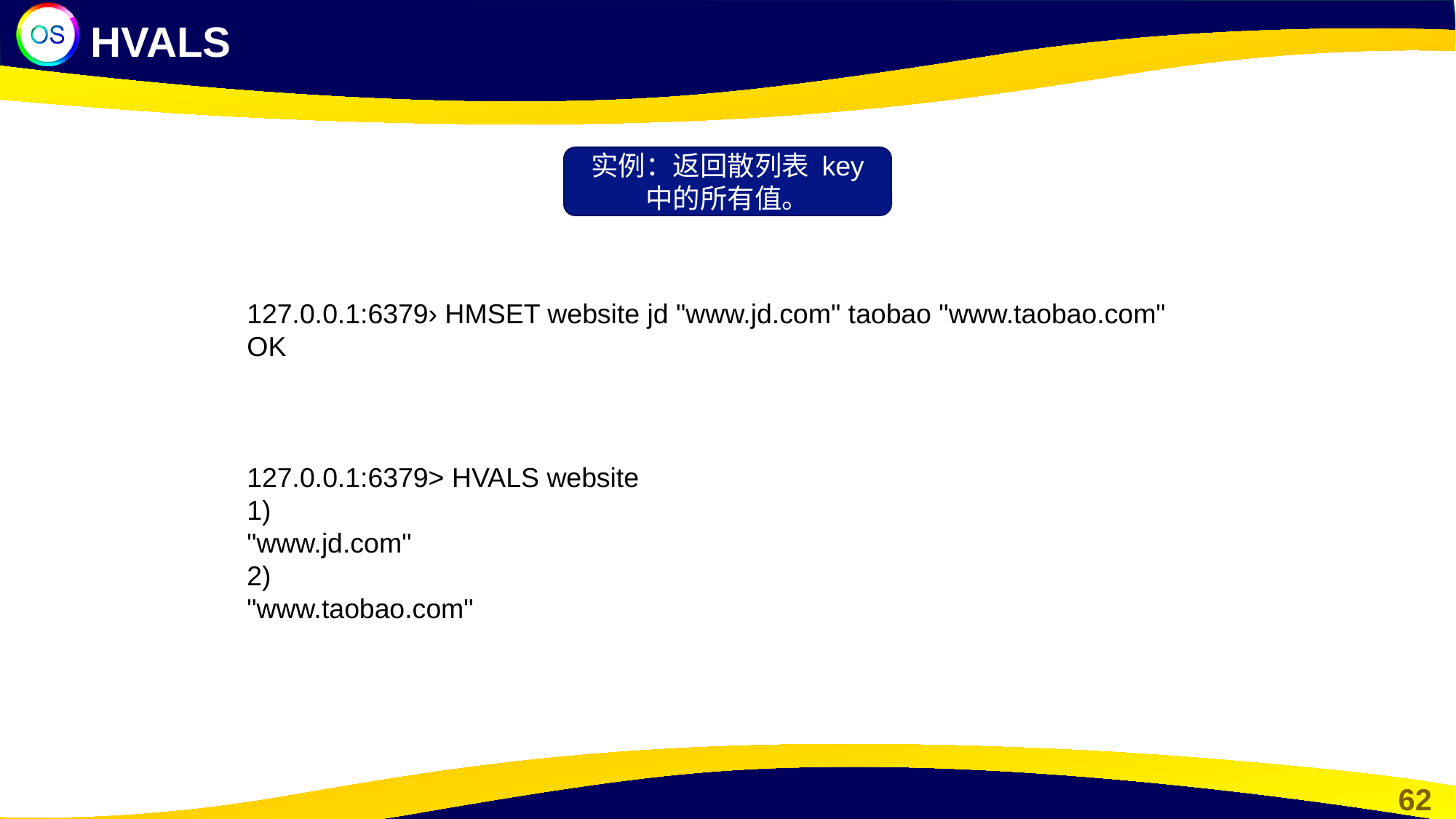

HVALS
实例：返回散列表 key 中的所有值。
127.0.0.1:6379› HMSET website jd "www.jd.com" taobao "www.taobao.com"
OK

127.0.0.1:6379> HVALS website
1)
"www.jd.com"
2)
"www.taobao.com"